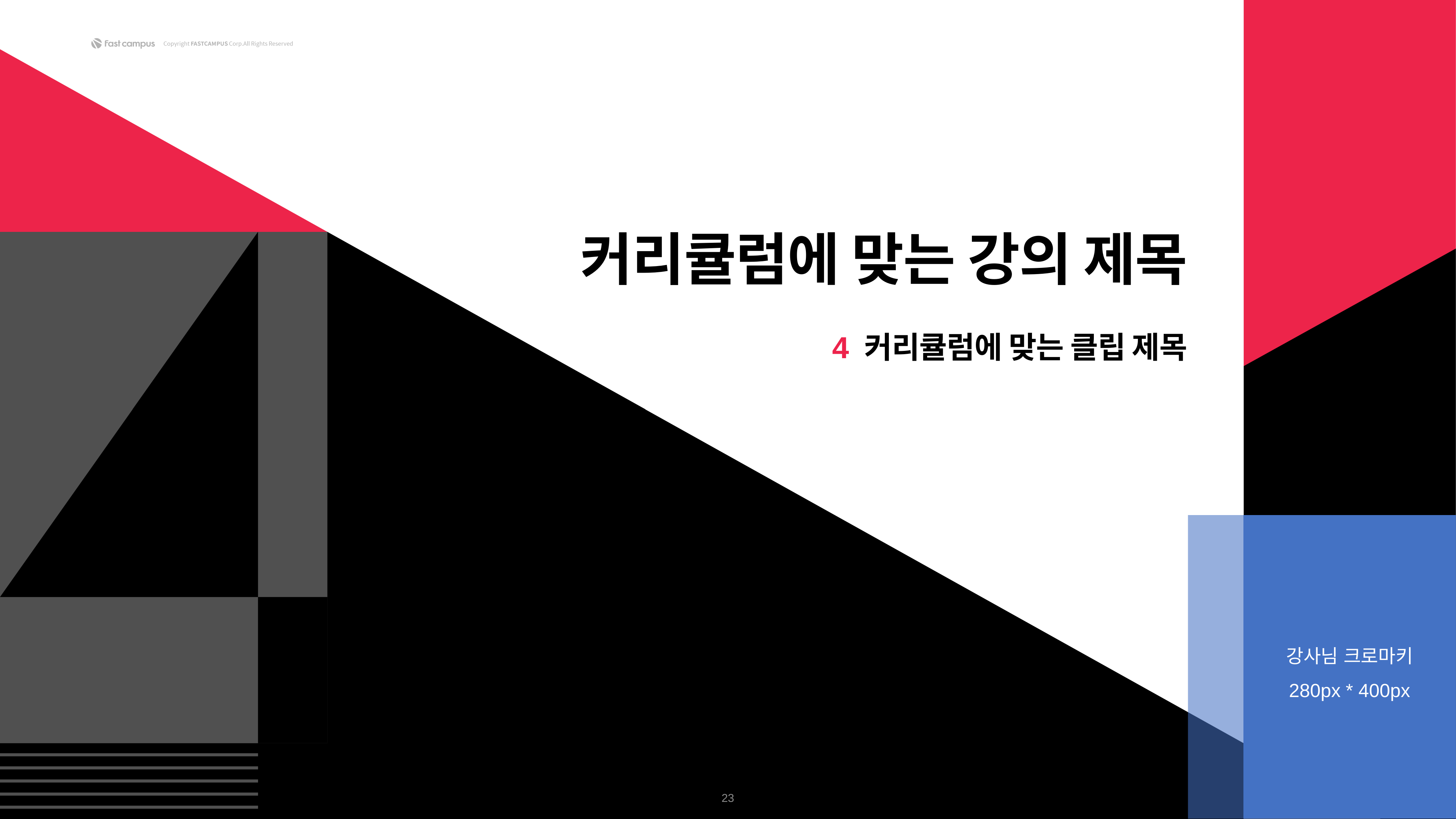

커리큘럼에 맞는 강의 제목

4 커리큘럼에 맞는 클립 제목

강사님 크로마키
280px * 400px
23